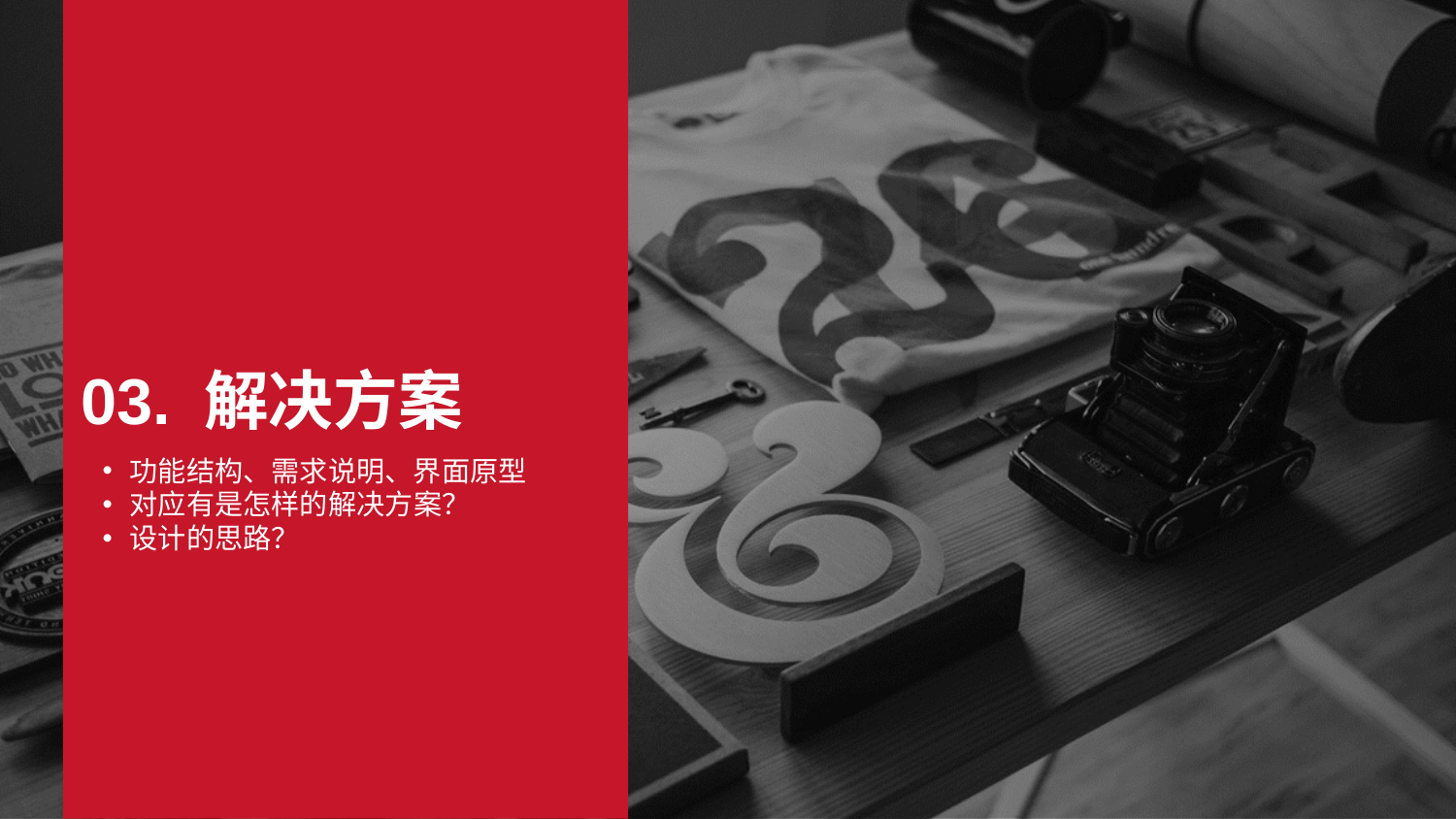

03. 解决方案
功能结构、需求说明、界面原型
对应有是怎样的解决方案？
设计的思路？